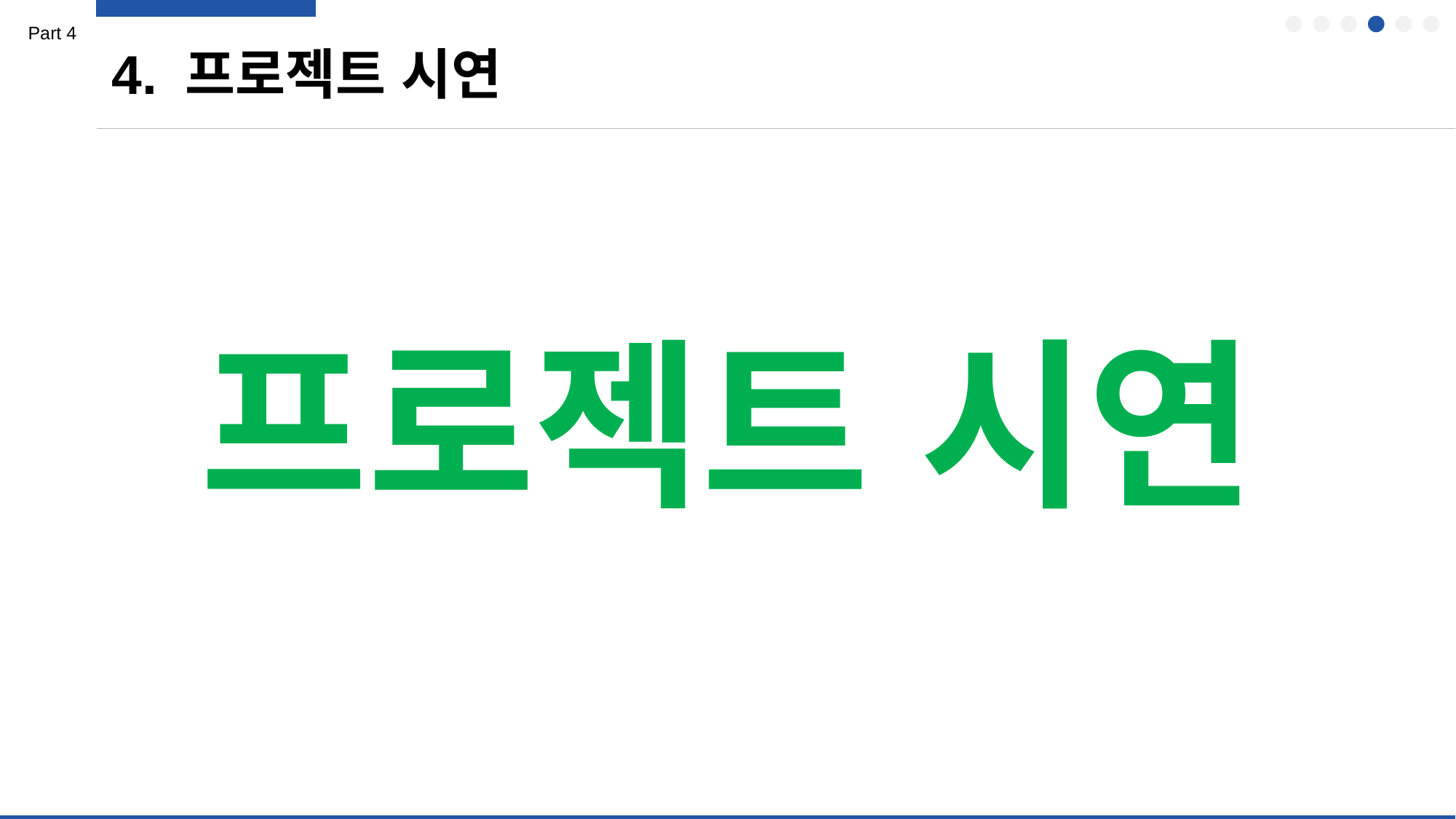

Part 4

4. 프로젝트 시연
프로젝트 시연